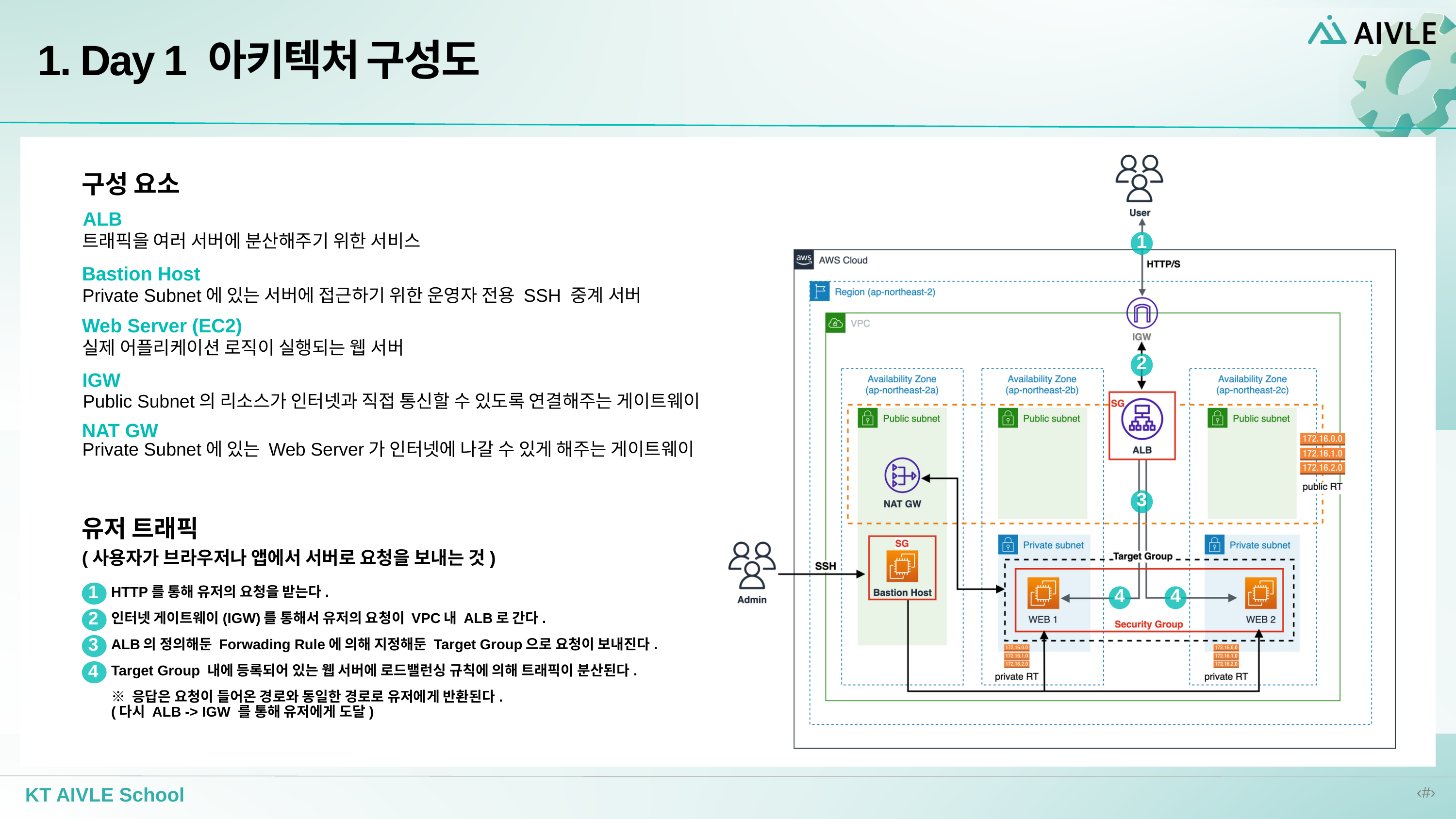

1. Day 1 아키텍처 구성도

1

2

3

4
4

구성 요소
ALB
트래픽을 여러 서버에 분산해주기 위한 서비스
Bastion Host
Private Subnet에 있는 서버에 접근하기 위한 운영자 전용 SSH 중계 서버
Web Server (EC2)
실제 어플리케이션 로직이 실행되는 웹 서버
IGW
Public Subnet의 리소스가 인터넷과 직접 통신할 수 있도록 연결해주는 게이트웨이
NAT GW
Private Subnet에 있는 Web Server가 인터넷에 나갈 수 있게 해주는 게이트웨이

유저 트래픽
(사용자가 브라우저나 앱에서 서버로 요청을 보내는 것)

1
HTTP를 통해 유저의 요청을 받는다.

2
인터넷 게이트웨이(IGW)를 통해서 유저의 요청이 VPC내 ALB로 간다.

3
ALB의 정의해둔 Forwading Rule에 의해 지정해둔 Target Group으로 요청이 보내진다.

4
Target Group 내에 등록되어 있는 웹 서버에 로드밸런싱 규칙에 의해 트래픽이 분산된다.
※ 응답은 요청이 들어온 경로와 동일한 경로로 유저에게 반환된다.
(다시 ALB -> IGW 를 통해 유저에게 도달)

KT AIVLE School

‹#›